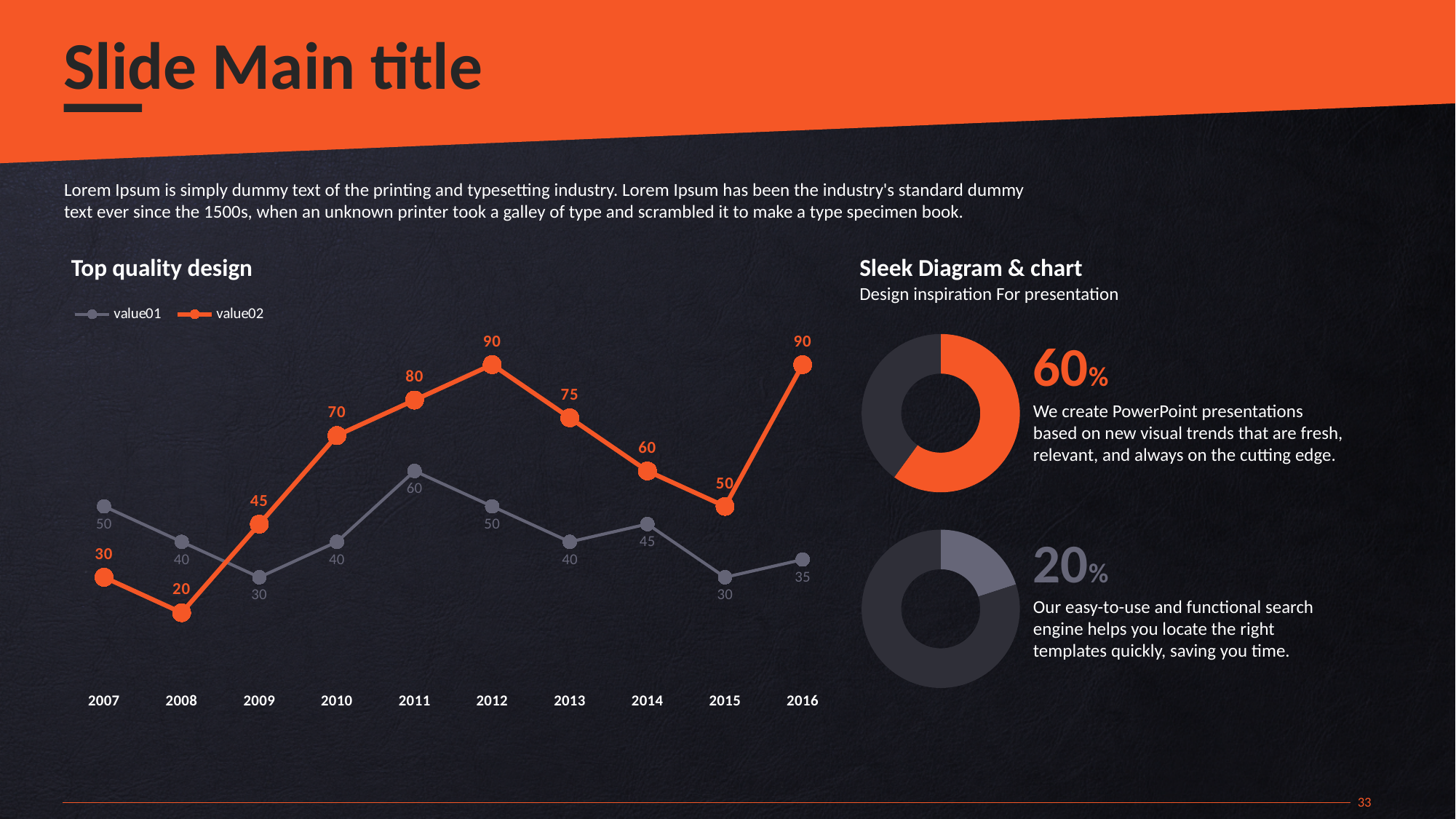

Slide Main title
Lorem Ipsum is simply dummy text of the printing and typesetting industry. Lorem Ipsum has been the industry's standard dummy text ever since the 1500s, when an unknown printer took a galley of type and scrambled it to make a type specimen book.
Top quality design
Sleek Diagram & chart

### Chart

| Category | value01 | value02 |
|---|---|---|
| 2007.0 | 50.0 | 30.0 |
| 2008.0 | 40.0 | 20.0 |
| 2009.0 | 30.0 | 45.0 |
| 2010.0 | 40.0 | 70.0 |
| 2011.0 | 60.0 | 80.0 |
| 2012.0 | 50.0 | 90.0 |
| 2013.0 | 40.0 | 75.0 |
| 2014.0 | 45.0 | 60.0 |
| 2015.0 | 30.0 | 50.0 |
| 2016.0 | 35.0 | 90.0 |
Design inspiration For presentation

### Chart

| Category | 판매 |
|---|---|
| value01 | 60.0 |
| value02 | 40.0 |
60%
We create PowerPoint presentations based on new visual trends that are fresh, relevant, and always on the cutting edge.

### Chart

| Category | 판매 |
|---|---|
| value01 | 20.0 |
| value02 | 80.0 |
20%
Our easy-to-use and functional search engine helps you locate the right templates quickly, saving you time.
33